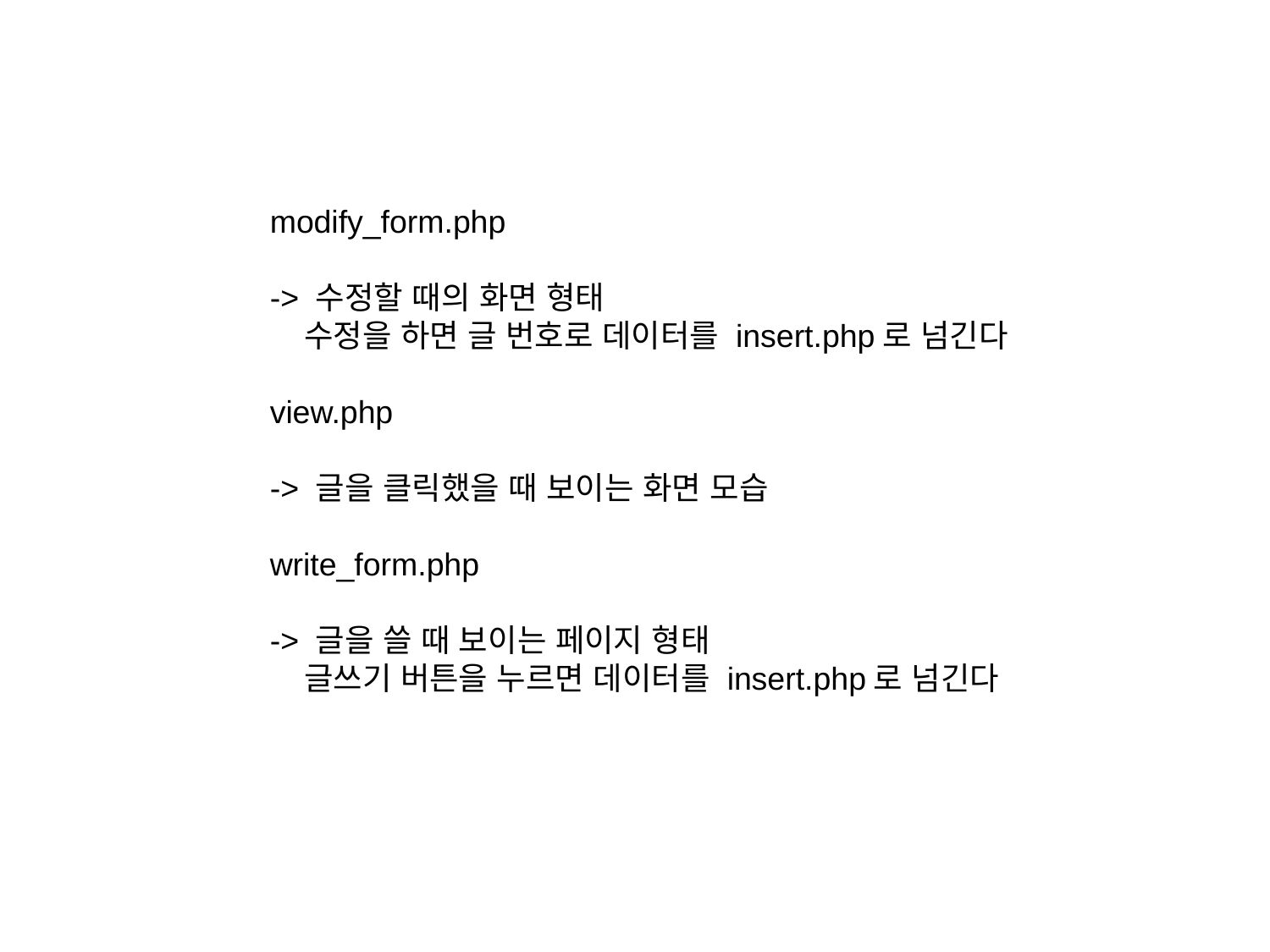

modify_form.php

-> 수정할 때의 화면 형태
   수정을 하면 글 번호로 데이터를 insert.php로 넘긴다

view.php

-> 글을 클릭했을 때 보이는 화면 모습

write_form.php

-> 글을 쓸 때 보이는 페이지 형태
   글쓰기 버튼을 누르면 데이터를 insert.php로 넘긴다